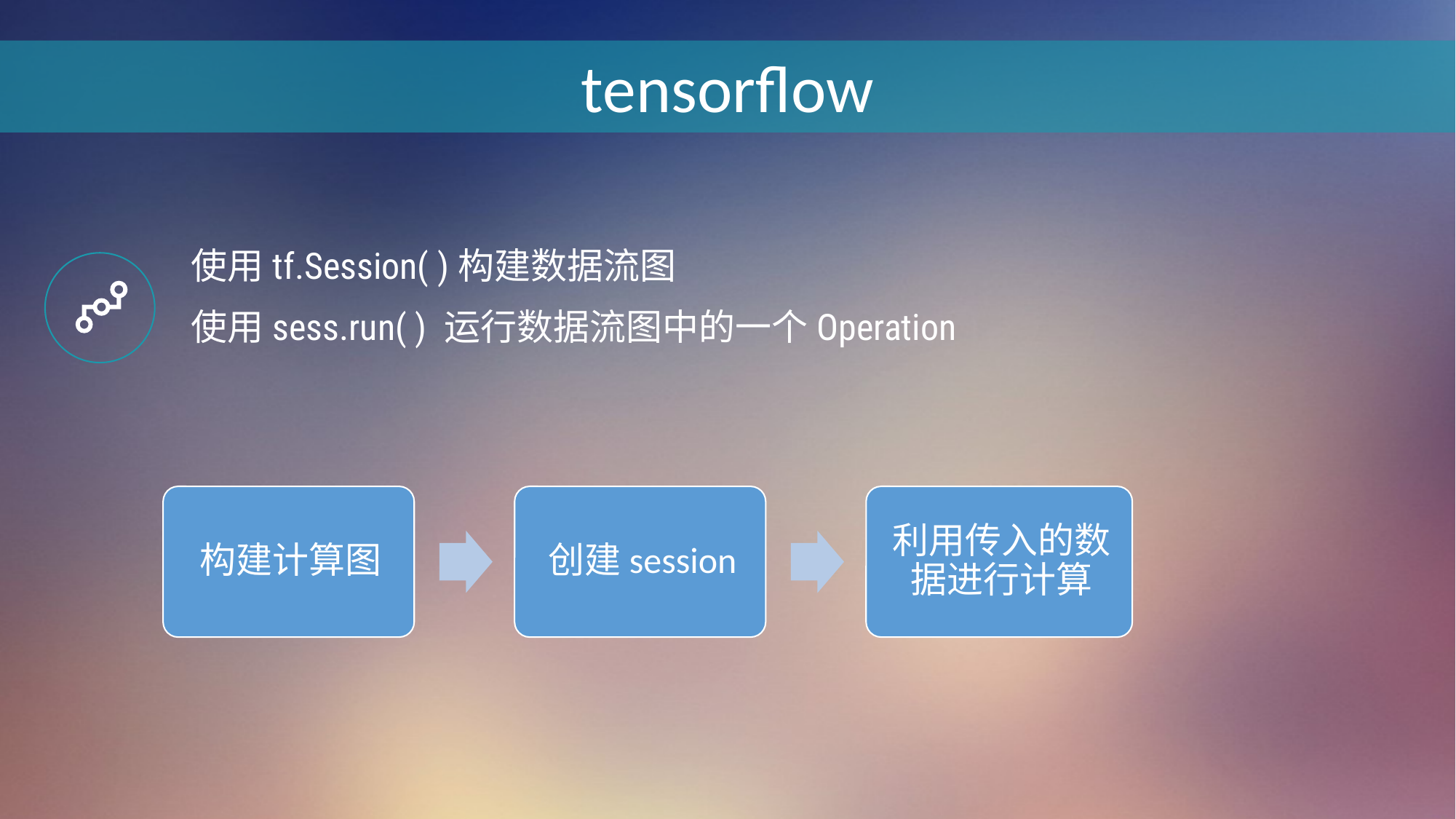

tensorflow

使用tf.Session( )构建数据流图
使用sess.run( ) 运行数据流图中的一个Operation

构建计算图

创建session

利用传入的数据进行计算